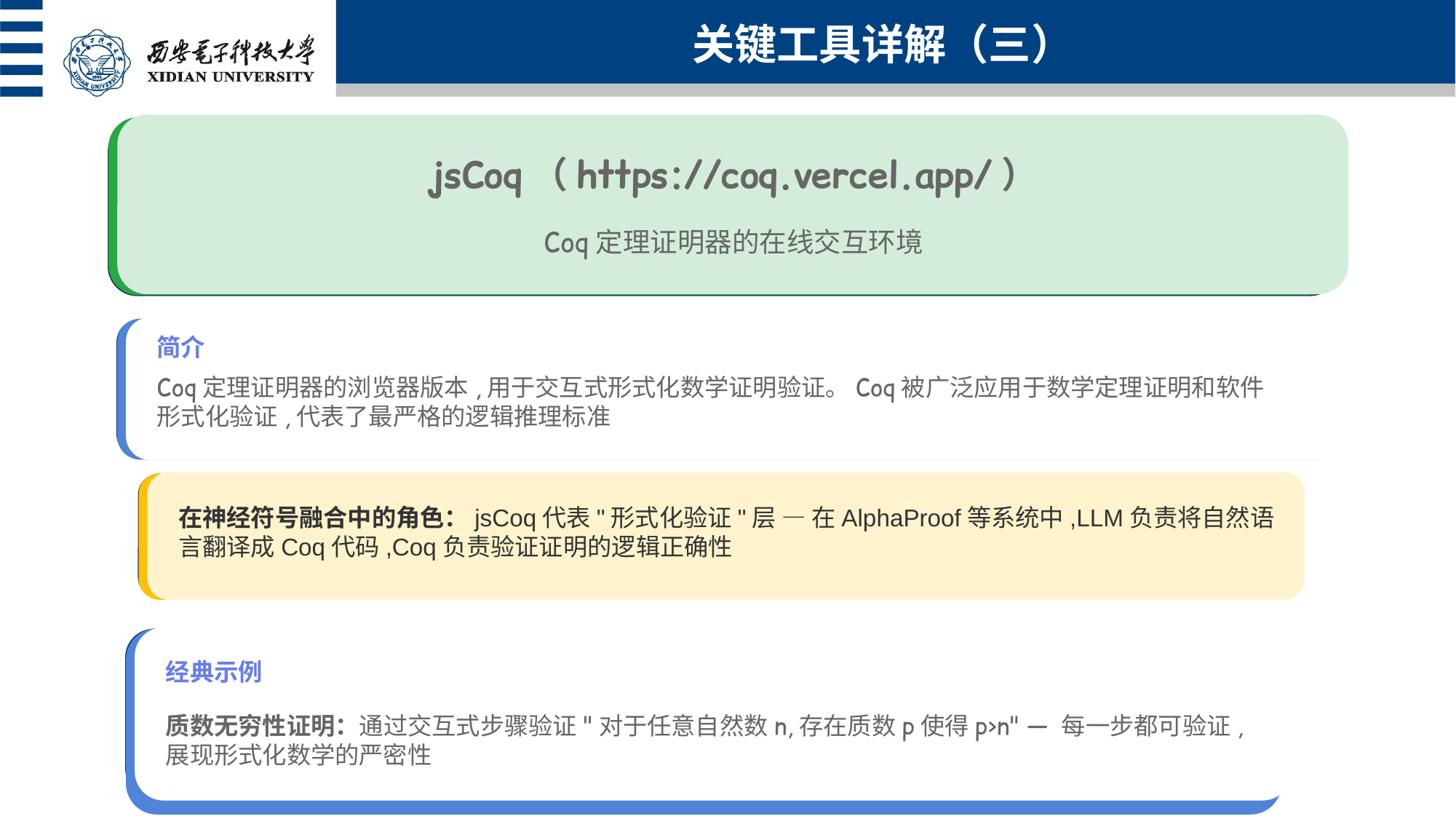

关键工具详解（三）

jsCoq（https://coq.vercel.app/）

Coq定理证明器的在线交互环境

简介
Coq定理证明器的浏览器版本,用于交互式形式化数学证明验证。Coq被广泛应用于数学定理证明和软件形式化验证,代表了最严格的逻辑推理标准

在神经符号融合中的角色：jsCoq代表"形式化验证"层 — 在AlphaProof等系统中,LLM负责将自然语言翻译成Coq代码,Coq负责验证证明的逻辑正确性

经典示例

质数无穷性证明：通过交互式步骤验证"对于任意自然数n,存在质数p使得p>n" — 每一步都可验证,展现形式化数学的严密性